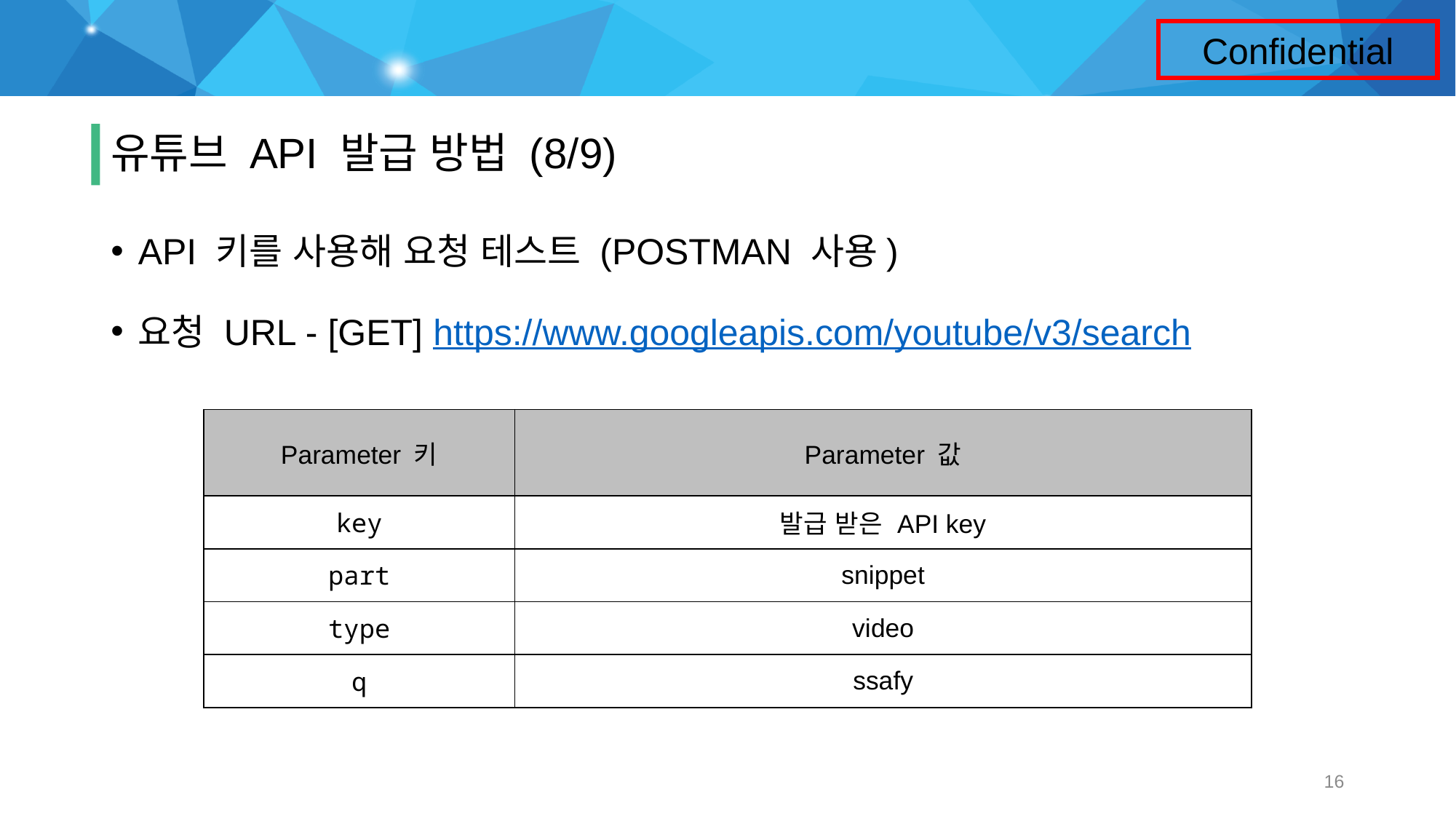

# 준비사항
유튜브 API 발급 방법 (8/9)
API 키를 사용해 요청 테스트 (POSTMAN 사용)
요청 URL - [GET] https://www.googleapis.com/youtube/v3/search

| Parameter 키 | Parameter 값 |
| --- | --- |
| key | 발급 받은 API key |
| part | snippet |
| type | video |
| q | ssafy |
16